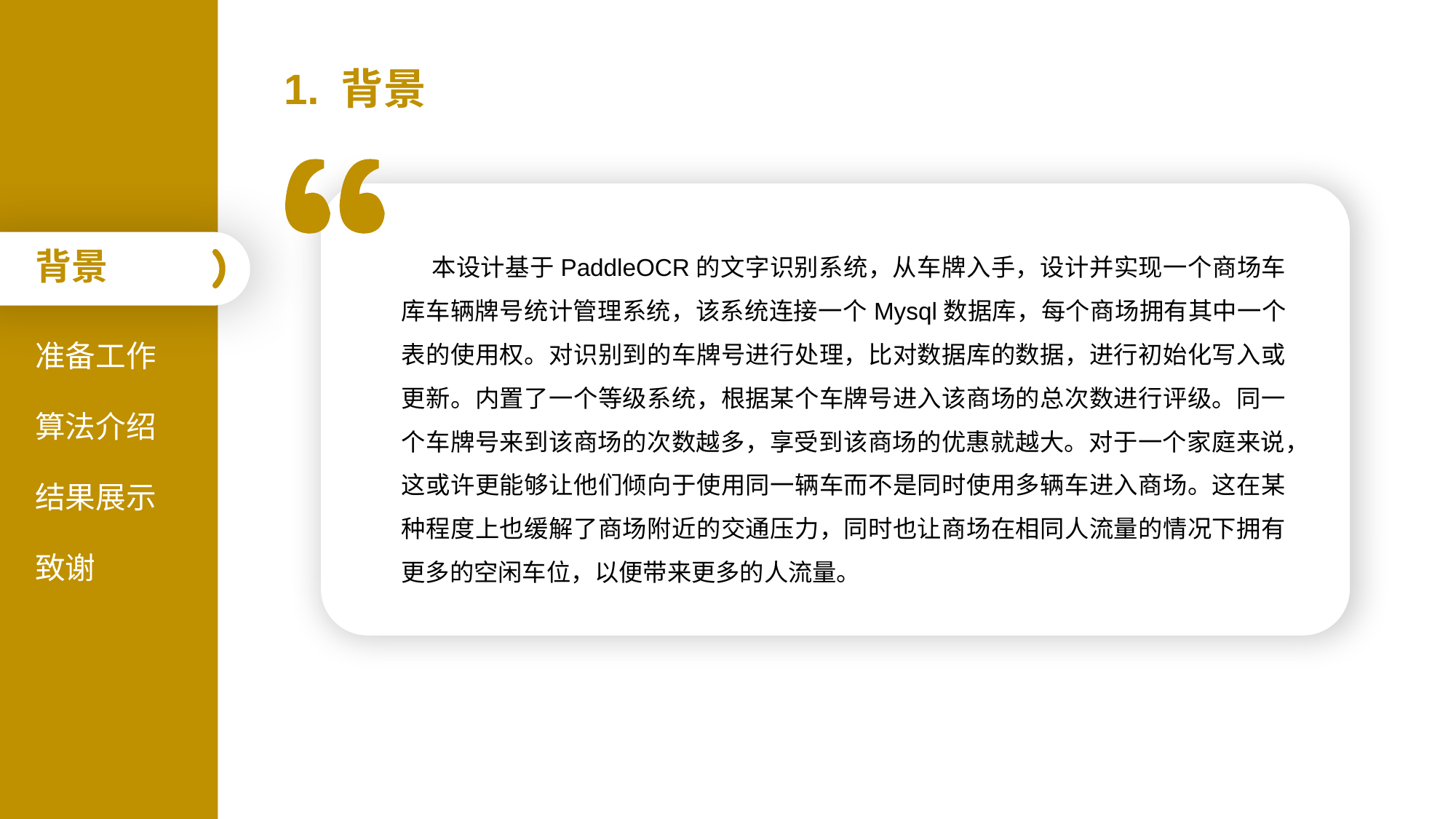

1. 背景

    本设计基于PaddleOCR的文字识别系统，从车牌入手，设计并实现一个商场车库车辆牌号统计管理系统，该系统连接一个Mysql数据库，每个商场拥有其中一个表的使用权。对识别到的车牌号进行处理，比对数据库的数据，进行初始化写入或更新。内置了一个等级系统，根据某个车牌号进入该商场的总次数进行评级。同一个车牌号来到该商场的次数越多，享受到该商场的优惠就越大。对于一个家庭来说，这或许更能够让他们倾向于使用同一辆车而不是同时使用多辆车进入商场。这在某种程度上也缓解了商场附近的交通压力，同时也让商场在相同人流量的情况下拥有更多的空闲车位，以便带来更多的人流量。
背景

准备工作
算法介绍
结果展示
致谢